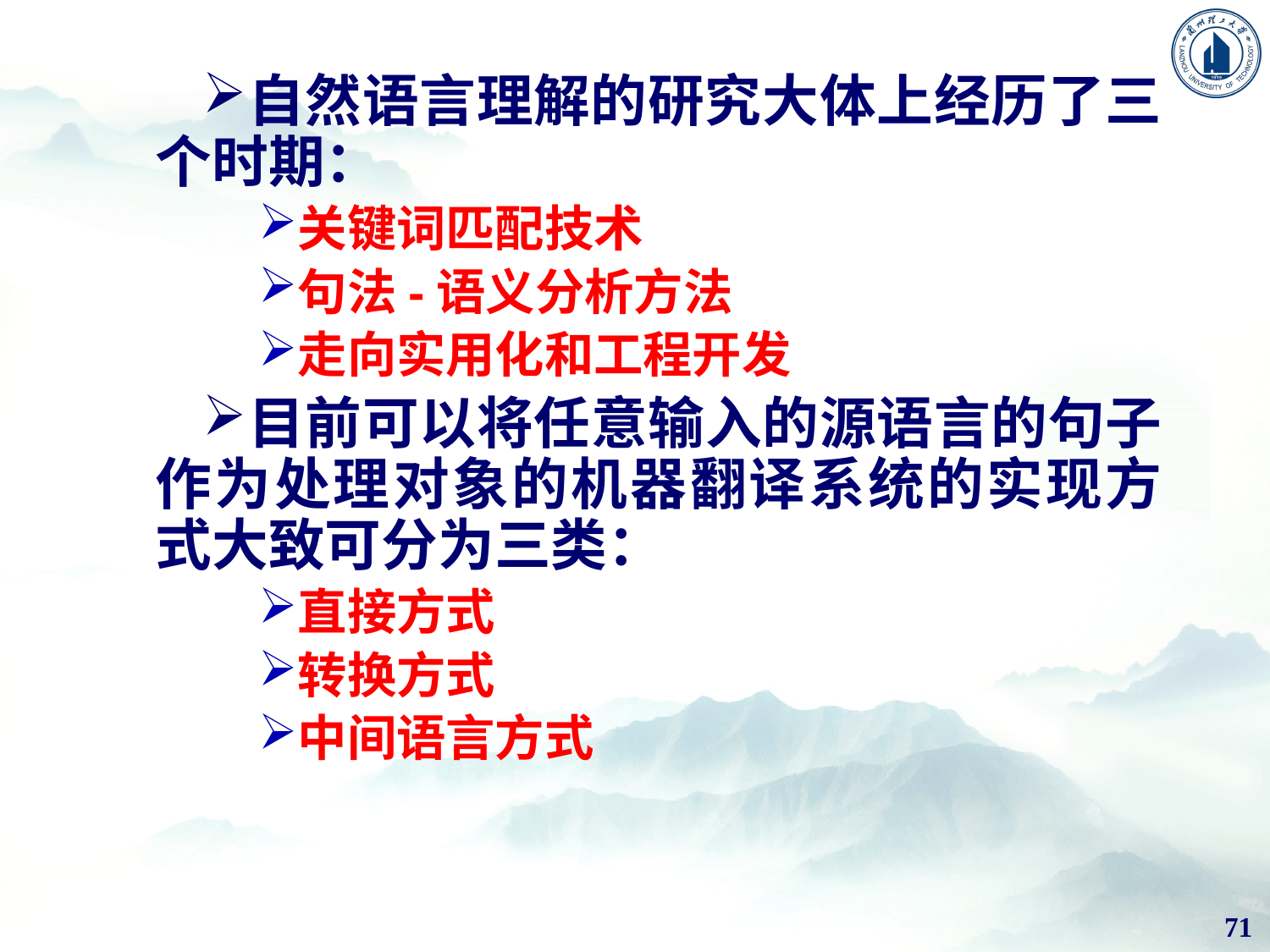

自然语言理解的研究大体上经历了三个时期：
关键词匹配技术
句法-语义分析方法
走向实用化和工程开发
目前可以将任意输入的源语言的句子作为处理对象的机器翻译系统的实现方式大致可分为三类：
直接方式
转换方式
中间语言方式

71